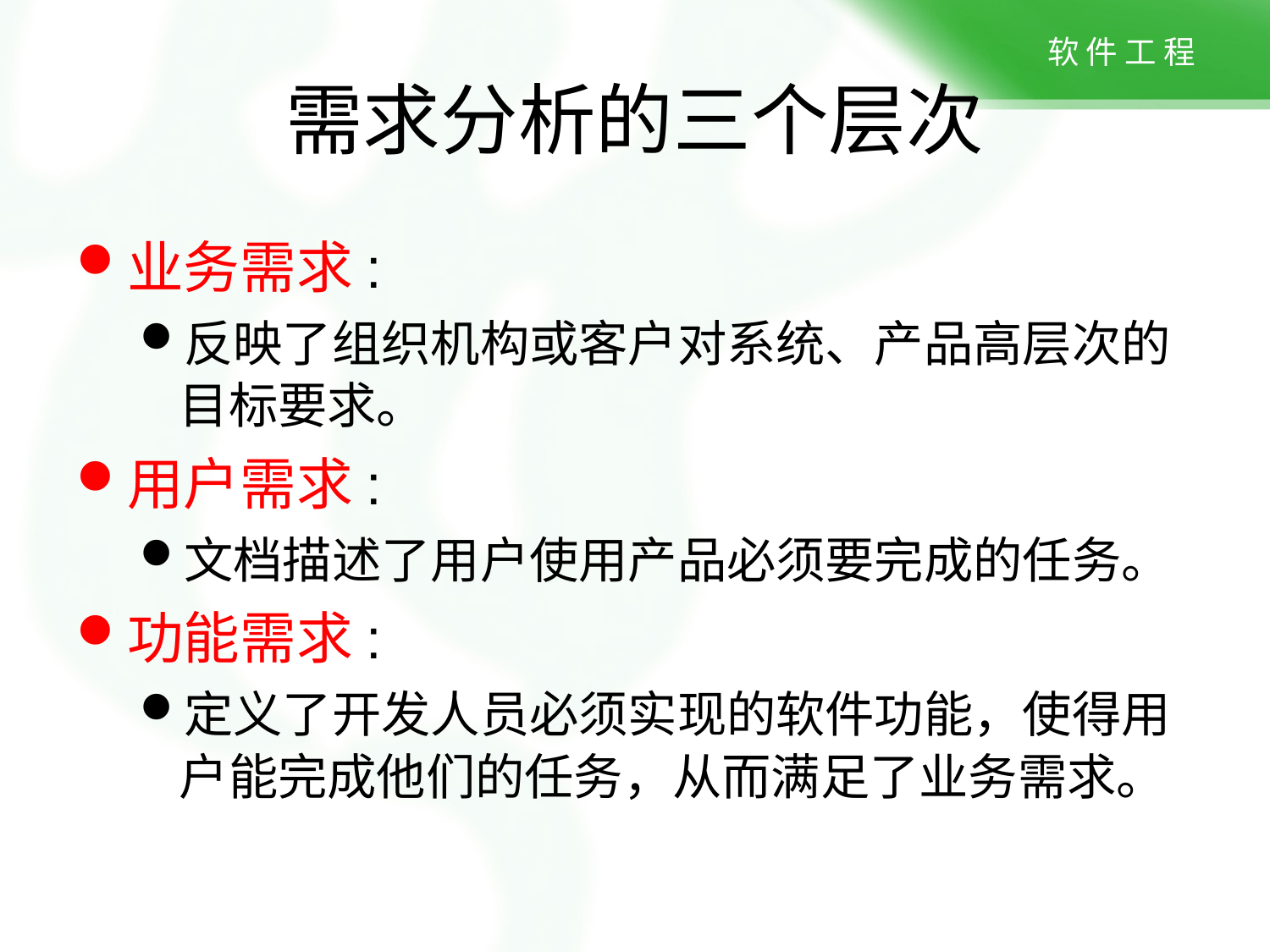

# 需求分析的三个层次
业务需求:
反映了组织机构或客户对系统、产品高层次的目标要求。
用户需求:
文档描述了用户使用产品必须要完成的任务。
功能需求:
定义了开发人员必须实现的软件功能，使得用户能完成他们的任务，从而满足了业务需求。